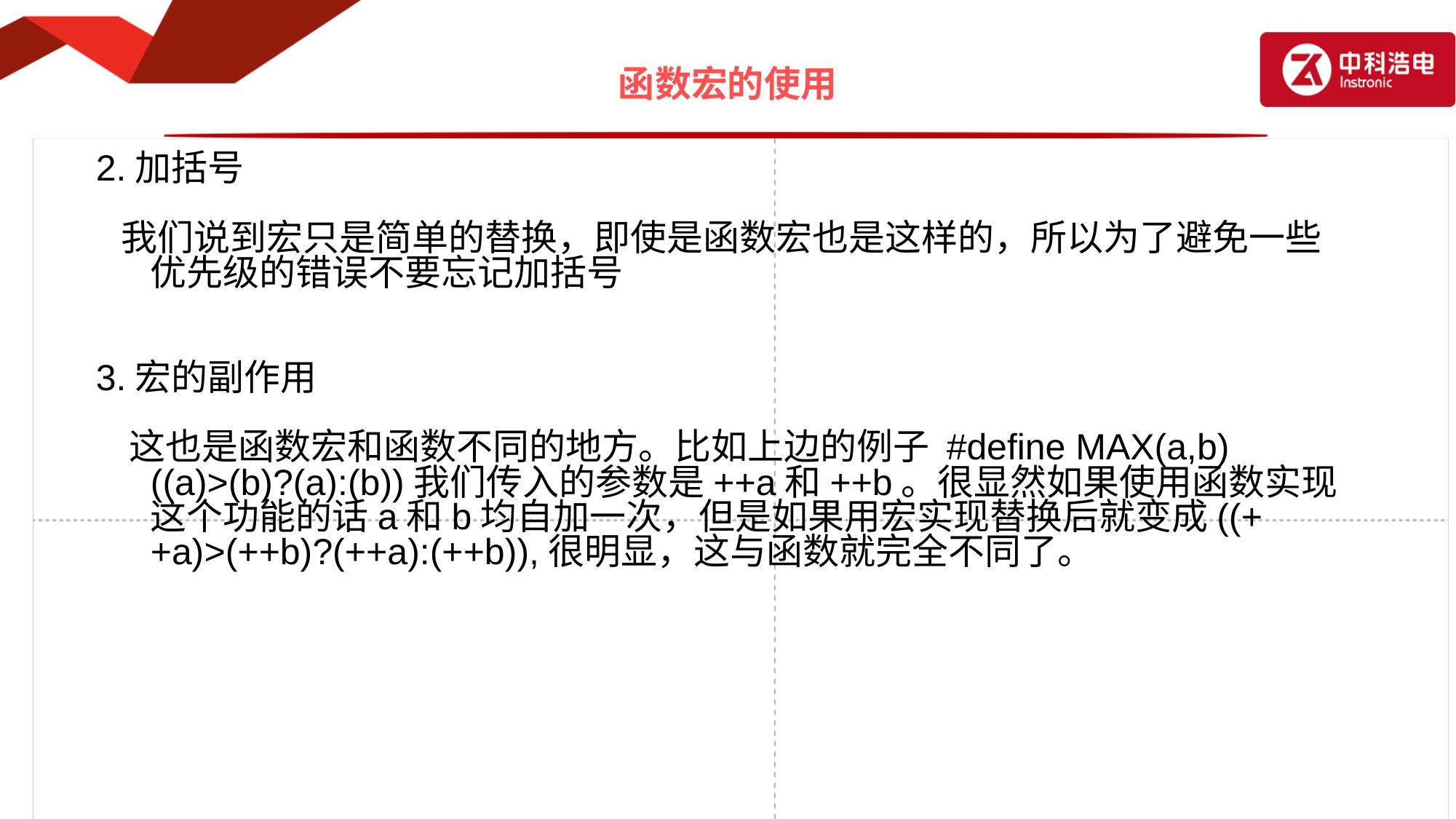

# 函数宏的使用
2.加括号

  我们说到宏只是简单的替换，即使是函数宏也是这样的，所以为了避免一些优先级的错误不要忘记加括号

3.宏的副作用

   这也是函数宏和函数不同的地方。比如上边的例子 #define MAX(a,b) ((a)>(b)?(a):(b))我们传入的参数是++a和++b。很显然如果使用函数实现这个功能的话a和b均自加一次，但是如果用宏实现替换后就变成((++a)>(++b)?(++a):(++b)),很明显，这与函数就完全不同了。